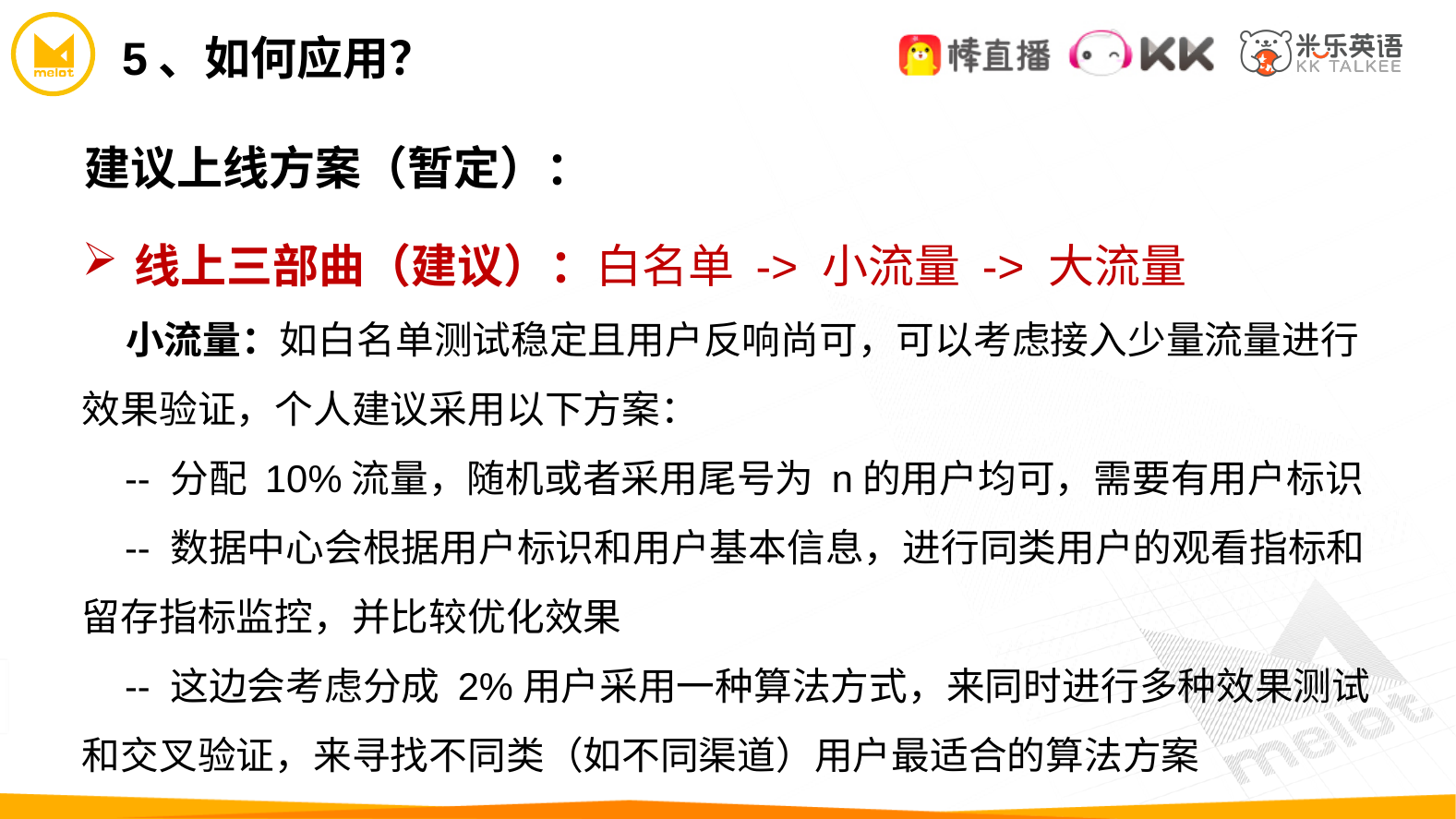

5、如何应用？
建议上线方案（暂定）：
线上三部曲（建议）：白名单 -> 小流量 -> 大流量
    小流量：如白名单测试稳定且用户反响尚可，可以考虑接入少量流量进行效果验证，个人建议采用以下方案：
    -- 分配 10%流量，随机或者采用尾号为 n的用户均可，需要有用户标识
    -- 数据中心会根据用户标识和用户基本信息，进行同类用户的观看指标和留存指标监控，并比较优化效果
    -- 这边会考虑分成 2%用户采用一种算法方式，来同时进行多种效果测试和交叉验证，来寻找不同类（如不同渠道）用户最适合的算法方案